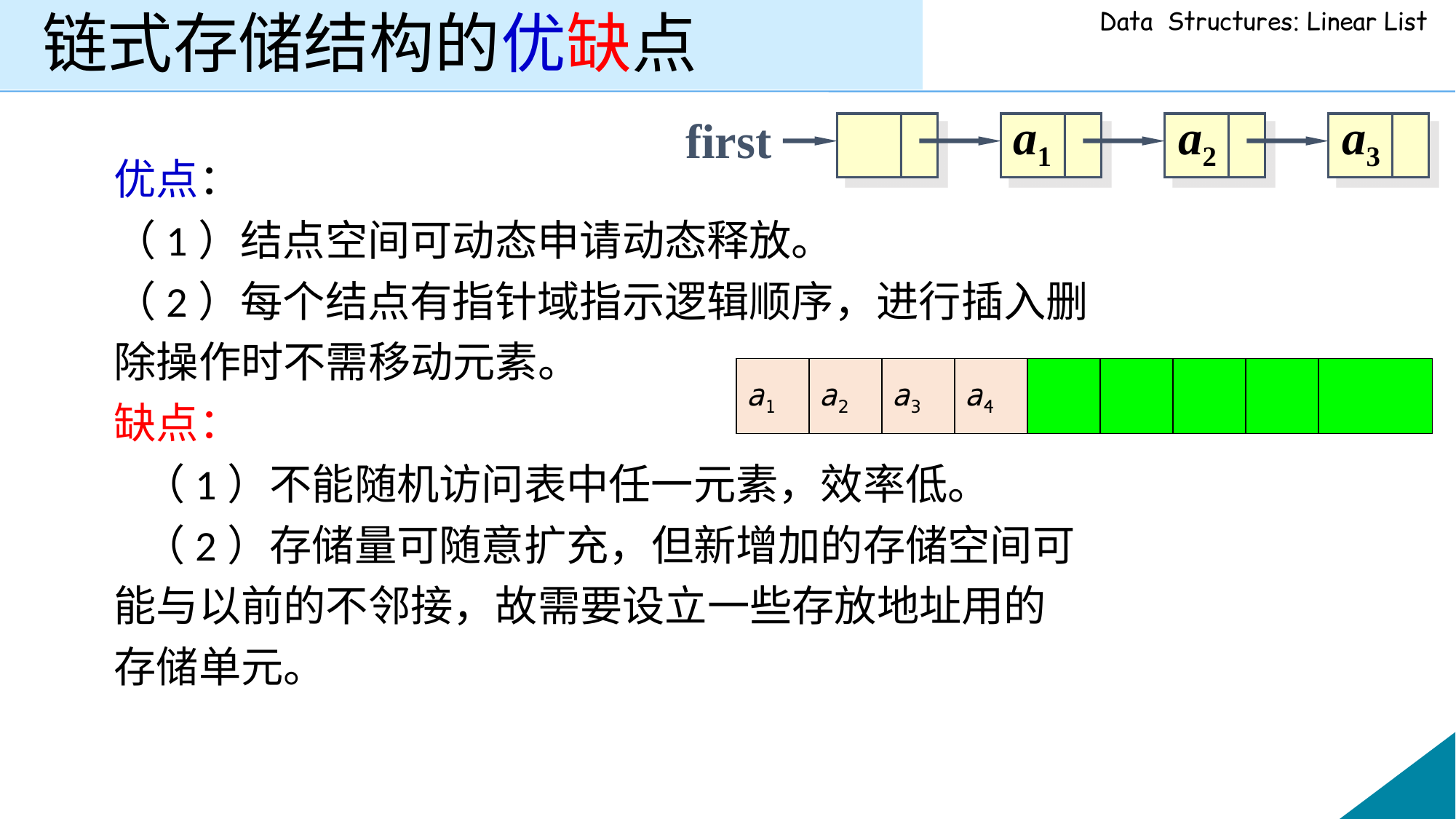

# 链式存储结构的优缺点
a1
a2
a3
first

优点：
（1）结点空间可动态申请动态释放。
（2）每个结点有指针域指示逻辑顺序，进行插入删
除操作时不需移动元素。
缺点：
  （1）不能随机访问表中任一元素，效率低。
  （2）存储量可随意扩充，但新增加的存储空间可
能与以前的不邻接，故需要设立一些存放地址用的
存储单元。
a1
a2
a3
a4